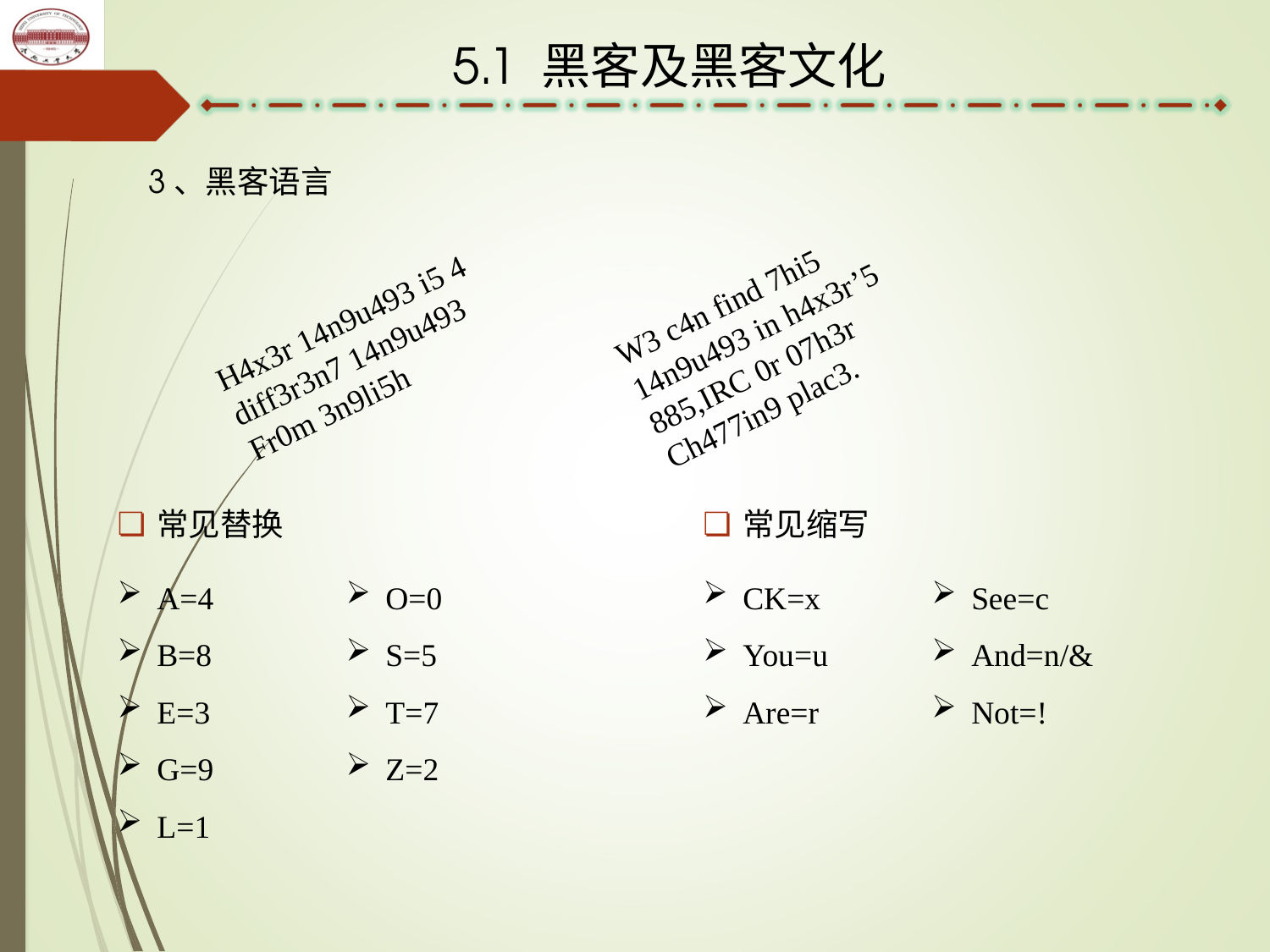

5.1 黑客及黑客文化
3、黑客语言
W3 c4n find 7hi5
14n9u493 in h4x3r’5
885,IRC 0r 07h3r
Ch477in9 plac3.
H4x3r 14n9u493 i5 4
diff3r3n7 14n9u493
Fr0m 3n9li5h
常见替换
常见缩写
A=4
B=8
E=3
G=9
L=1
O=0
S=5
T=7
Z=2
CK=x
You=u
Are=r
See=c
And=n/&
Not=!